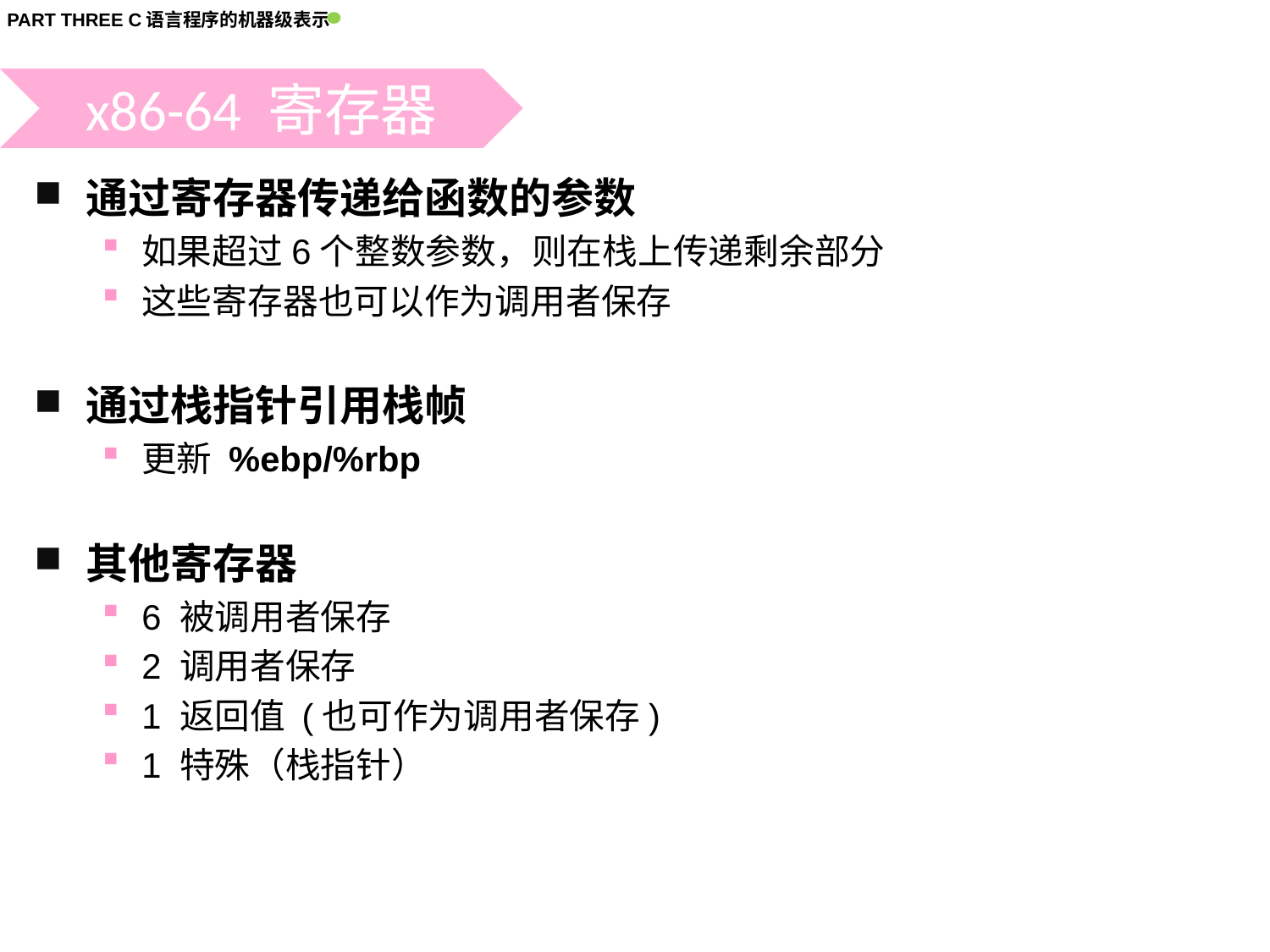

PART THREE C语言程序的机器级表示

x86-64 寄存器
通过寄存器传递给函数的参数
如果超过6个整数参数，则在栈上传递剩余部分
这些寄存器也可以作为调用者保存

通过栈指针引用栈帧
更新 %ebp/%rbp

其他寄存器
6 被调用者保存
2 调用者保存
1 返回值 (也可作为调用者保存)
1 特殊（栈指针）